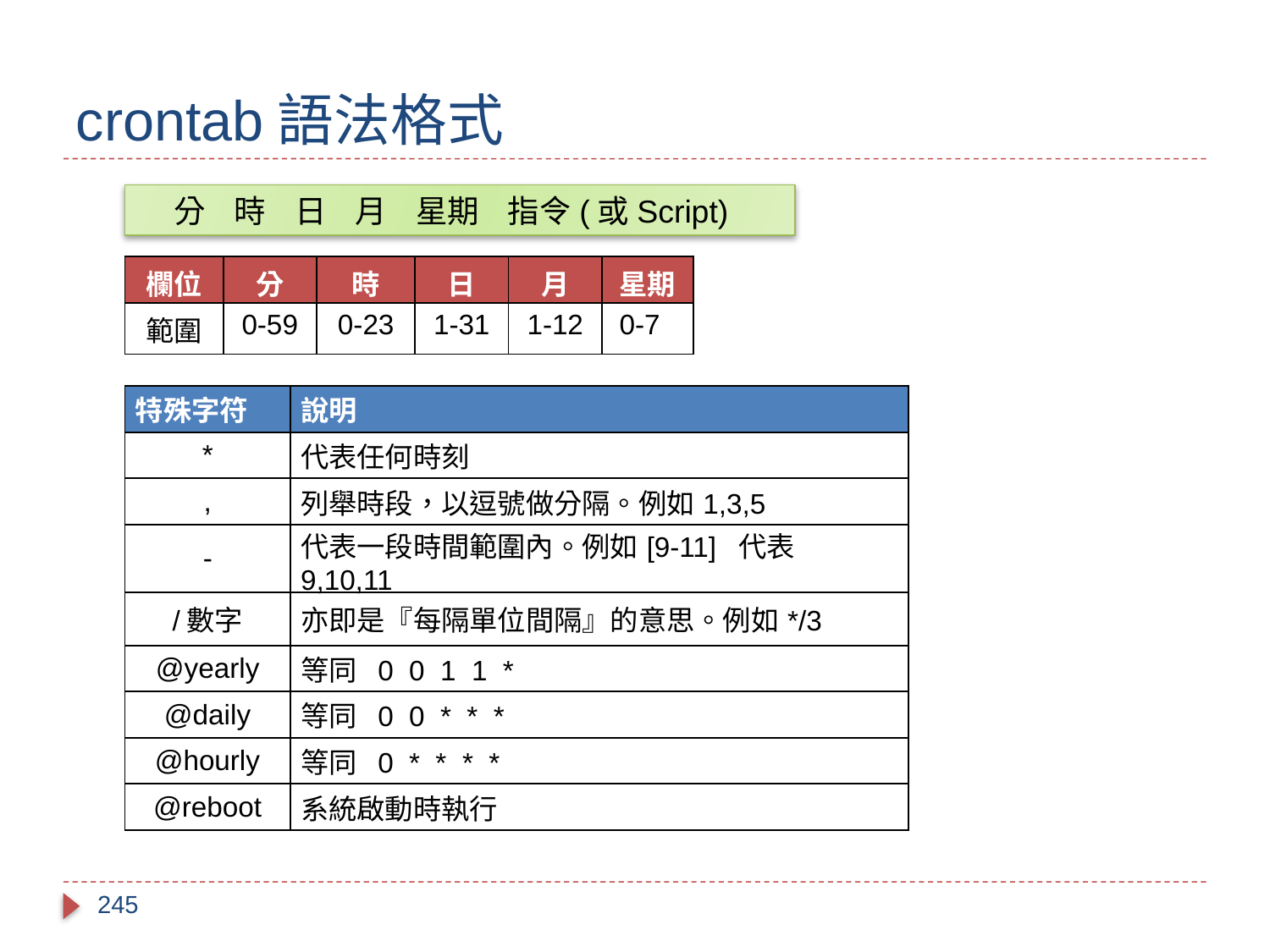

# crontab語法格式
    分    時    日    月    星期    指令(或Script)
| 欄位 | 分 | 時 | 日 | 月 | 星期 |
| --- | --- | --- | --- | --- | --- |
| 範圍 | 0-59 | 0-23 | 1-31 | 1-12 | 0-7 |
| 特殊字符 | 說明 |
| --- | --- |
| \* | 代表任何時刻 |
| , | 列舉時段，以逗號做分隔。例如1,3,5 |
| - | 代表一段時間範圍內。例如[9-11] 代表 9,10,11 |
| /數字 | 亦即是『每隔單位間隔』的意思。例如\*/3 |
| @yearly | 等同 0 0 1 1 \* |
| @daily | 等同 0 0 \* \* \* |
| @hourly | 等同 0 \* \* \* \* |
| @reboot | 系統啟動時執行 |
245